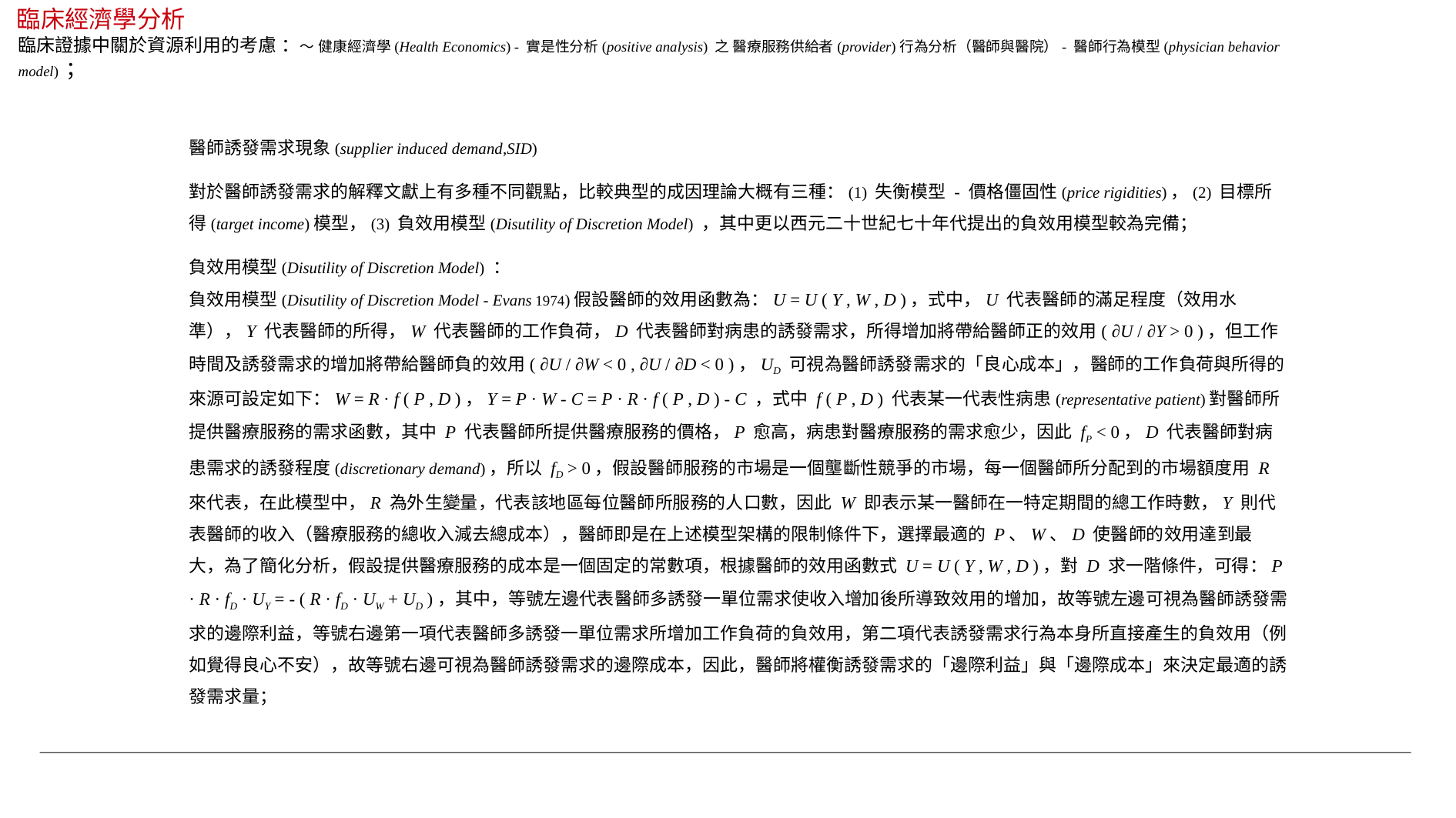

臨床經濟學分析
臨床證據中關於資源利用的考慮 ：～ 健康經濟學(Health Economics) - 實是性分析(positive analysis) 之 醫療服務供給者(provider)行為分析（醫師與醫院）- 醫師行為模型(physician behavior model) ；
醫師誘發需求現象(supplier induced demand,SID)
對於醫師誘發需求的解釋文獻上有多種不同觀點，比較典型的成因理論大概有三種：(1) 失衡模型 - 價格僵固性(price rigidities)，(2) 目標所得(target income)模型，(3) 負效用模型(Disutility of Discretion Model) ，其中更以西元二十世紀七十年代提出的負效用模型較為完備；
負效用模型(Disutility of Discretion Model) ：
負效用模型(Disutility of Discretion Model - Evans 1974)假設醫師的效用函數為：U = U ( Y , W , D )，式中，U 代表醫師的滿足程度（效用水準），Y 代表醫師的所得，W 代表醫師的工作負荷，D 代表醫師對病患的誘發需求，所得增加將帶給醫師正的效用( ∂U / ∂Y > 0 )，但工作時間及誘發需求的增加將帶給醫師負的效用( ∂U / ∂W < 0 , ∂U / ∂D < 0 )，UD 可視為醫師誘發需求的「良心成本」，醫師的工作負荷與所得的來源可設定如下：W = R · f ( P , D )，Y = P · W - C = P · R · f ( P , D ) - C ，式中 f ( P , D ) 代表某一代表性病患(representative patient)對醫師所提供醫療服務的需求函數，其中 P 代表醫師所提供醫療服務的價格，P 愈高，病患對醫療服務的需求愈少，因此 fP < 0，D 代表醫師對病患需求的誘發程度(discretionary demand)，所以 fD > 0，假設醫師服務的市場是一個壟斷性競爭的市場，每一個醫師所分配到的市場額度用 R 來代表，在此模型中，R 為外生變量，代表該地區每位醫師所服務的人口數，因此 W 即表示某一醫師在一特定期間的總工作時數，Y 則代表醫師的收入（醫療服務的總收入減去總成本），醫師即是在上述模型架構的限制條件下，選擇最適的 P、W、D 使醫師的效用達到最大，為了簡化分析，假設提供醫療服務的成本是一個固定的常數項，根據醫師的效用函數式 U = U ( Y , W , D )，對 D 求一階條件，可得：P · R · fD · UY = - ( R · fD · UW + UD )，其中，等號左邊代表醫師多誘發一單位需求使收入增加後所導致效用的增加，故等號左邊可視為醫師誘發需求的邊際利益，等號右邊第一項代表醫師多誘發一單位需求所增加工作負荷的負效用，第二項代表誘發需求行為本身所直接產生的負效用（例如覺得良心不安），故等號右邊可視為醫師誘發需求的邊際成本，因此，醫師將權衡誘發需求的「邊際利益」與「邊際成本」來決定最適的誘發需求量；